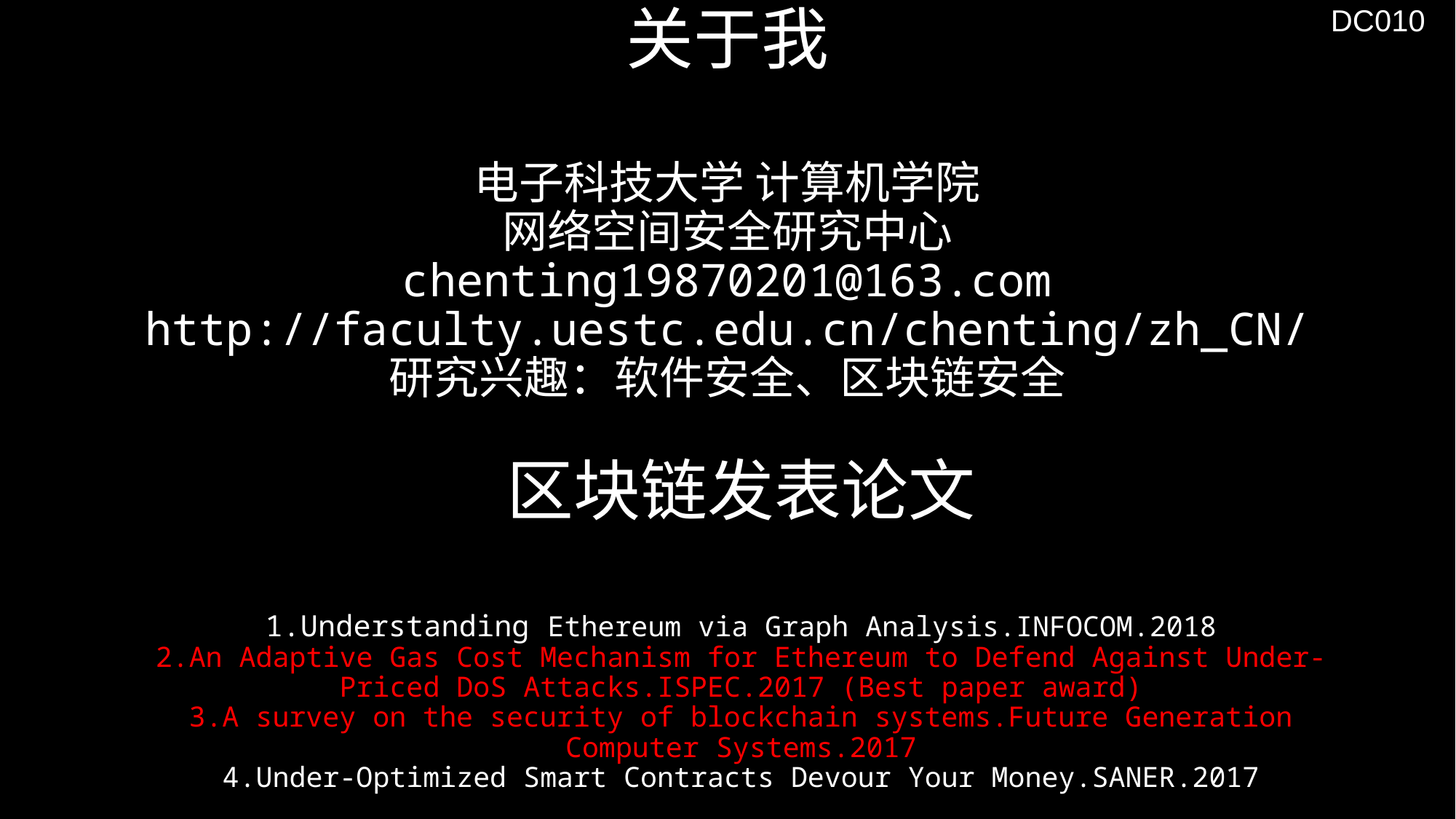

DC010
# 关于我 电子科技大学 计算机学院 网络空间安全研究中心 chenting19870201@163.com http://faculty.uestc.edu.cn/chenting/zh_CN/ 研究兴趣：软件安全、区块链安全
区块链发表论文
1.Understanding Ethereum via Graph Analysis.INFOCOM.2018
2.An Adaptive Gas Cost Mechanism for Ethereum to Defend Against Under-Priced DoS Attacks.ISPEC.2017 (Best paper award)
3.A survey on the security of blockchain systems.Future Generation Computer Systems.2017
4.Under-Optimized Smart Contracts Devour Your Money.SANER.2017